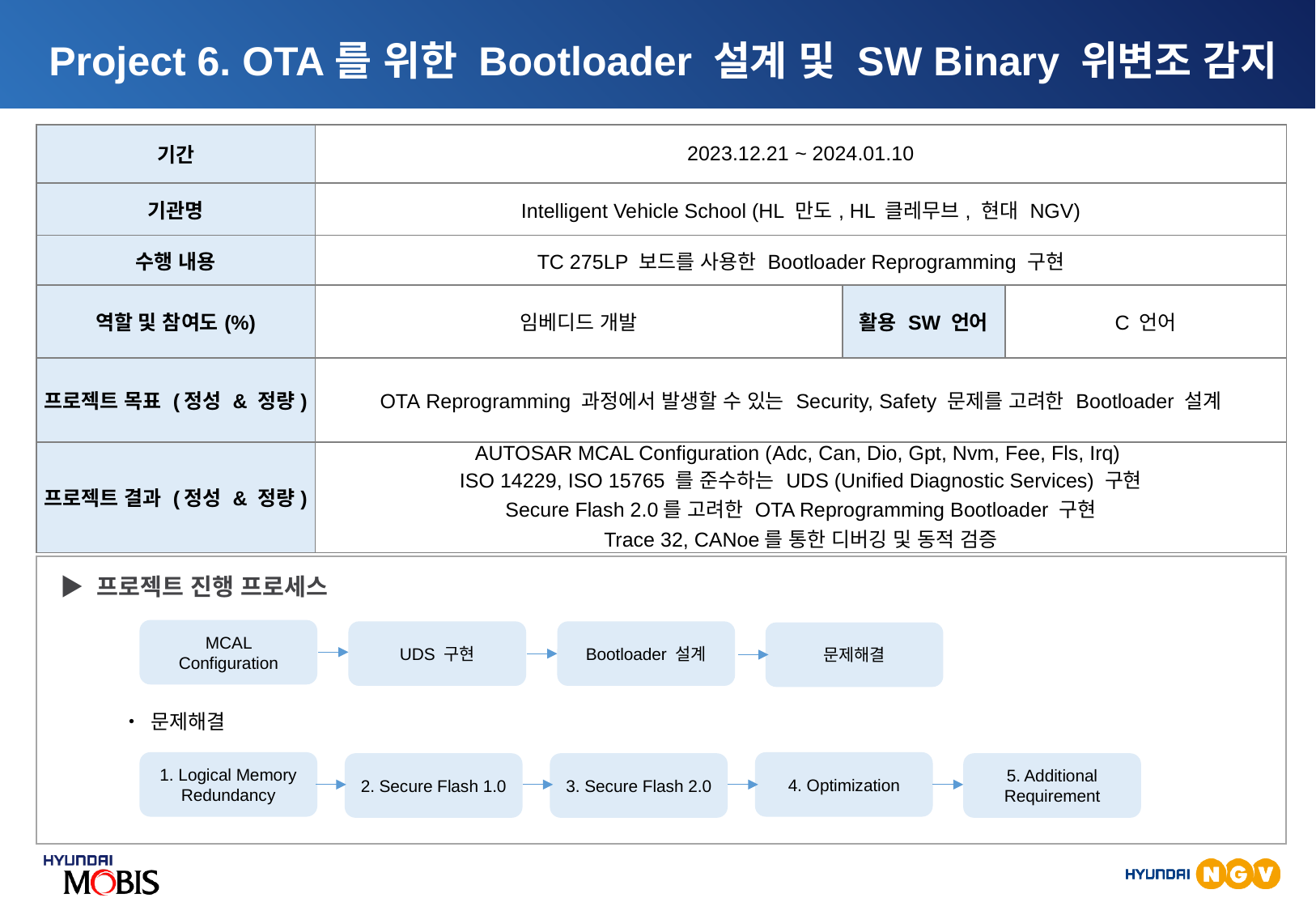

Project 6. OTA를 위한 Bootloader 설계 및 SW Binary 위변조 감지
| 기간 | 2023.12.21 ~ 2024.01.10 |  |  |
| --- | --- | --- | --- |
| 기관명 | Intelligent Vehicle School (HL 만도, HL 클레무브, 현대 NGV) |  |  |
| 수행 내용 | TC 275LP 보드를 사용한 Bootloader Reprogramming 구현 |  |  |
| 역할 및 참여도(%) | 임베디드 개발 | 활용 SW 언어 | C 언어 |
| 프로젝트 목표 (정성 & 정량) | OTA Reprogramming 과정에서 발생할 수 있는 Security, Safety 문제를 고려한 Bootloader 설계 |  |  |
| 프로젝트 결과 (정성 & 정량) | AUTOSAR MCAL Configuration (Adc, Can, Dio, Gpt, Nvm, Fee, Fls, Irq) ISO 14229, ISO 15765 를 준수하는 UDS (Unified Diagnostic Services) 구현 Secure Flash 2.0를 고려한 OTA Reprogramming Bootloader 구현 Trace 32, CANoe를 통한 디버깅 및 동적 검증 |  |  |

▶ 프로젝트 진행 프로세스
MCAL Configuration
UDS 구현
Bootloader 설계
문제해결
• 문제해결
1. Logical Memory Redundancy
4. Optimization
2. Secure Flash 1.0
3. Secure Flash 2.0
5. Additional Requirement